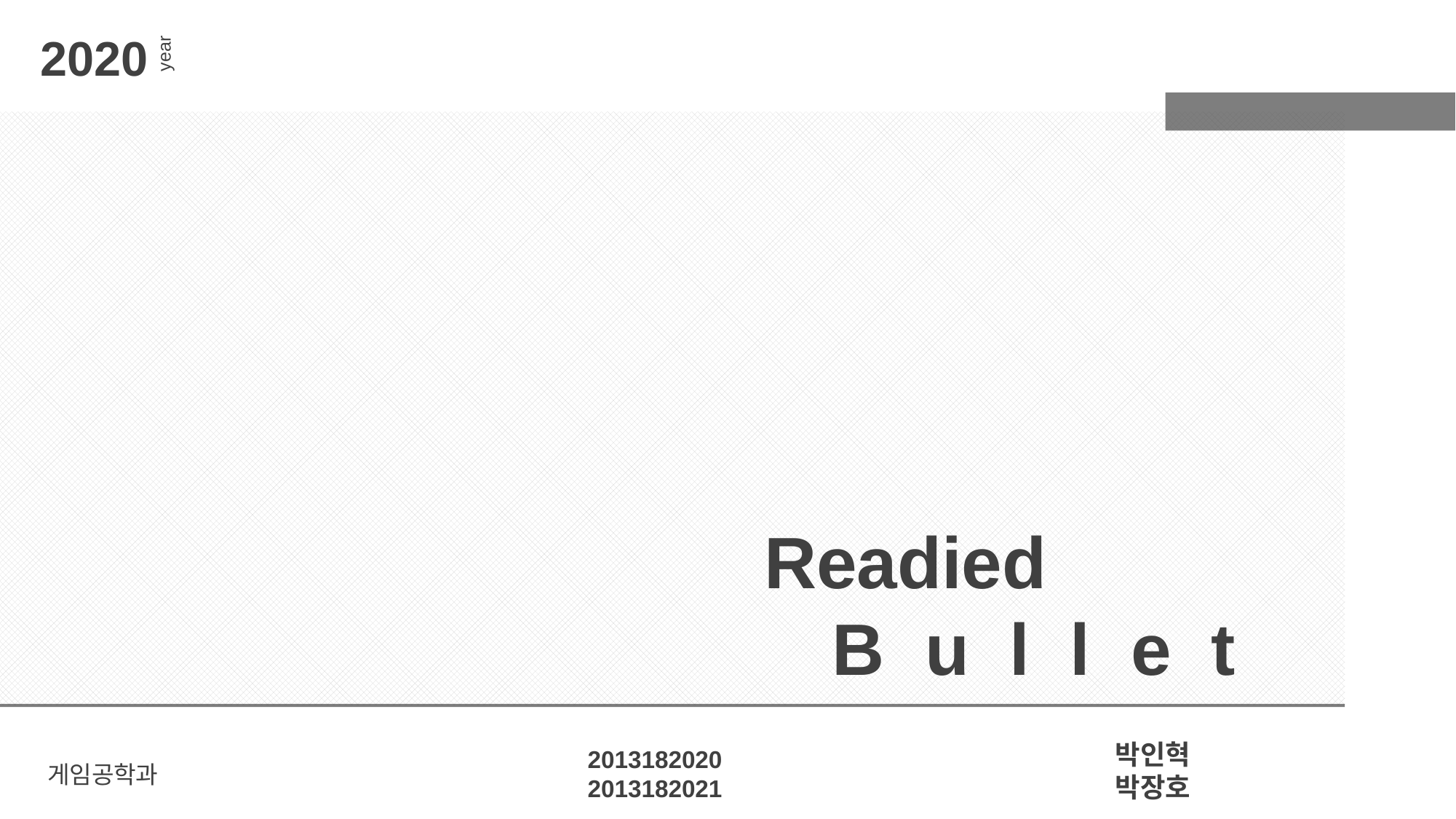

2020
year

Readied
B  u  l  l  e  t
박인혁
박장호
2013182020
2013182021
게임공학과